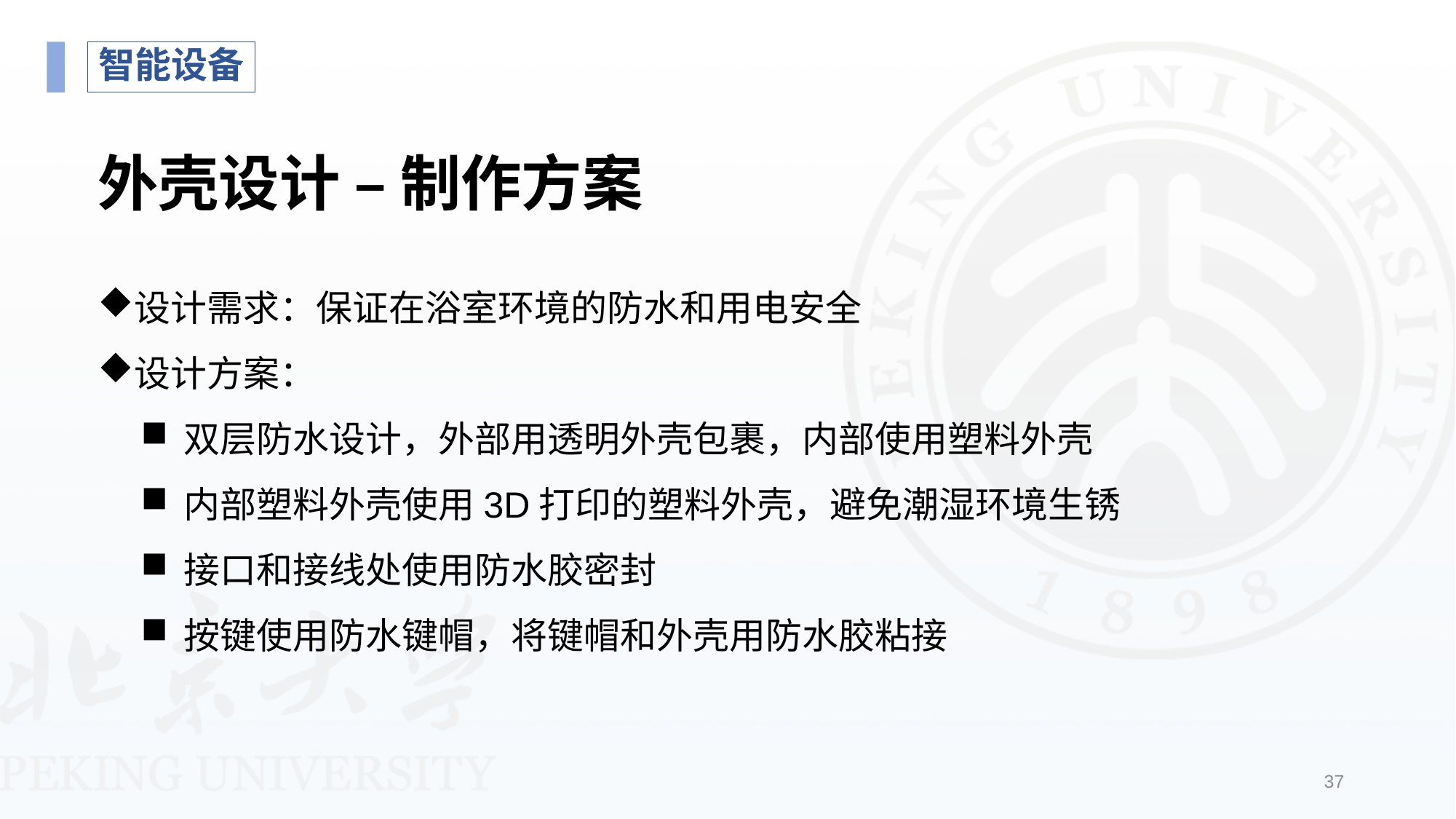

智能设备
# 外壳设计 – 制作方案
设计需求：保证在浴室环境的防水和用电安全
设计方案：
双层防水设计，外部用透明外壳包裹，内部使用塑料外壳
内部塑料外壳使用3D打印的塑料外壳，避免潮湿环境生锈
接口和接线处使用防水胶密封
按键使用防水键帽，将键帽和外壳用防水胶粘接

37